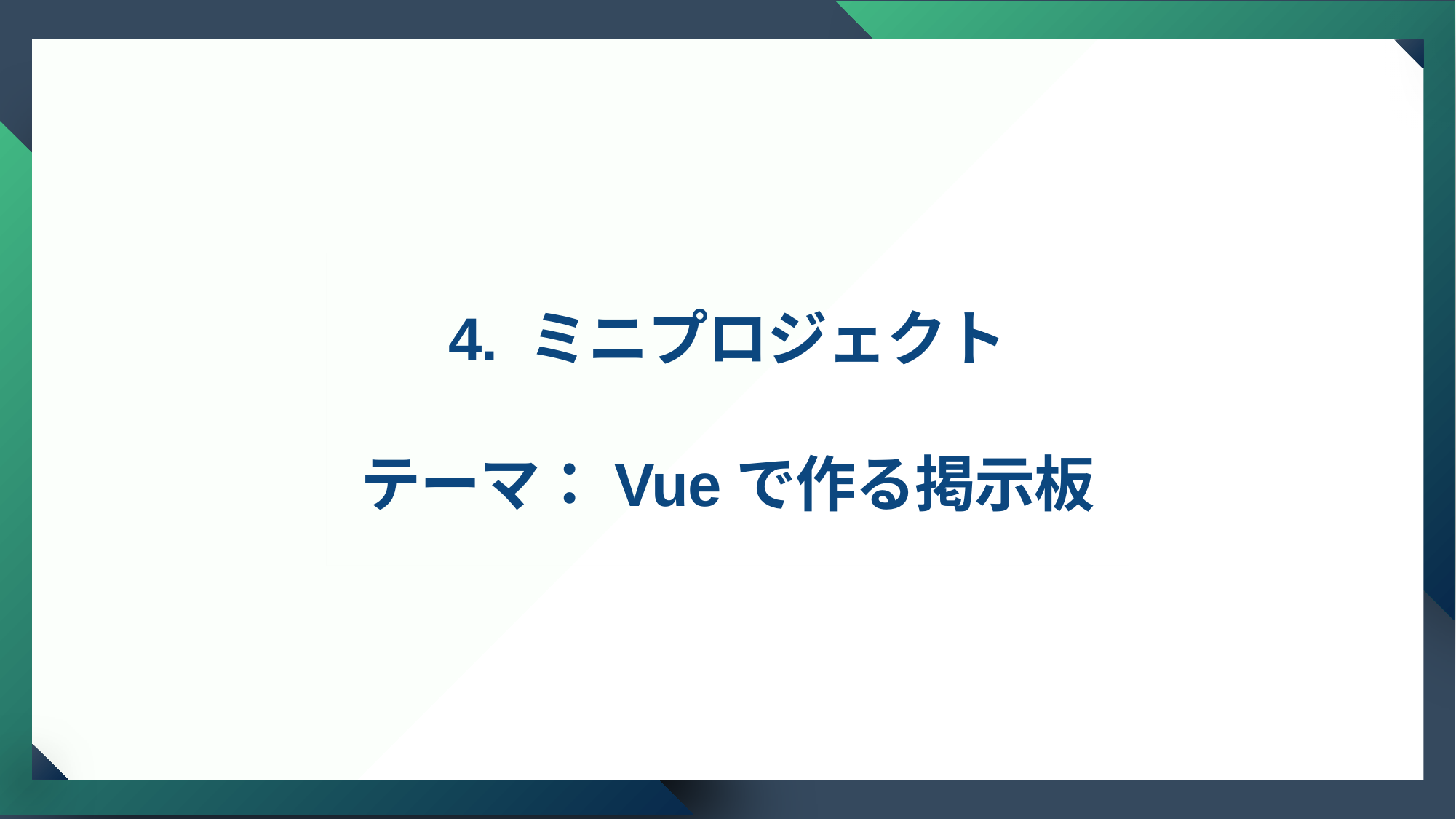

# 4. ミニプロジェクト テーマ：Vueで作る掲示板
Presentaion By  (株)パワーソフトシステム
66